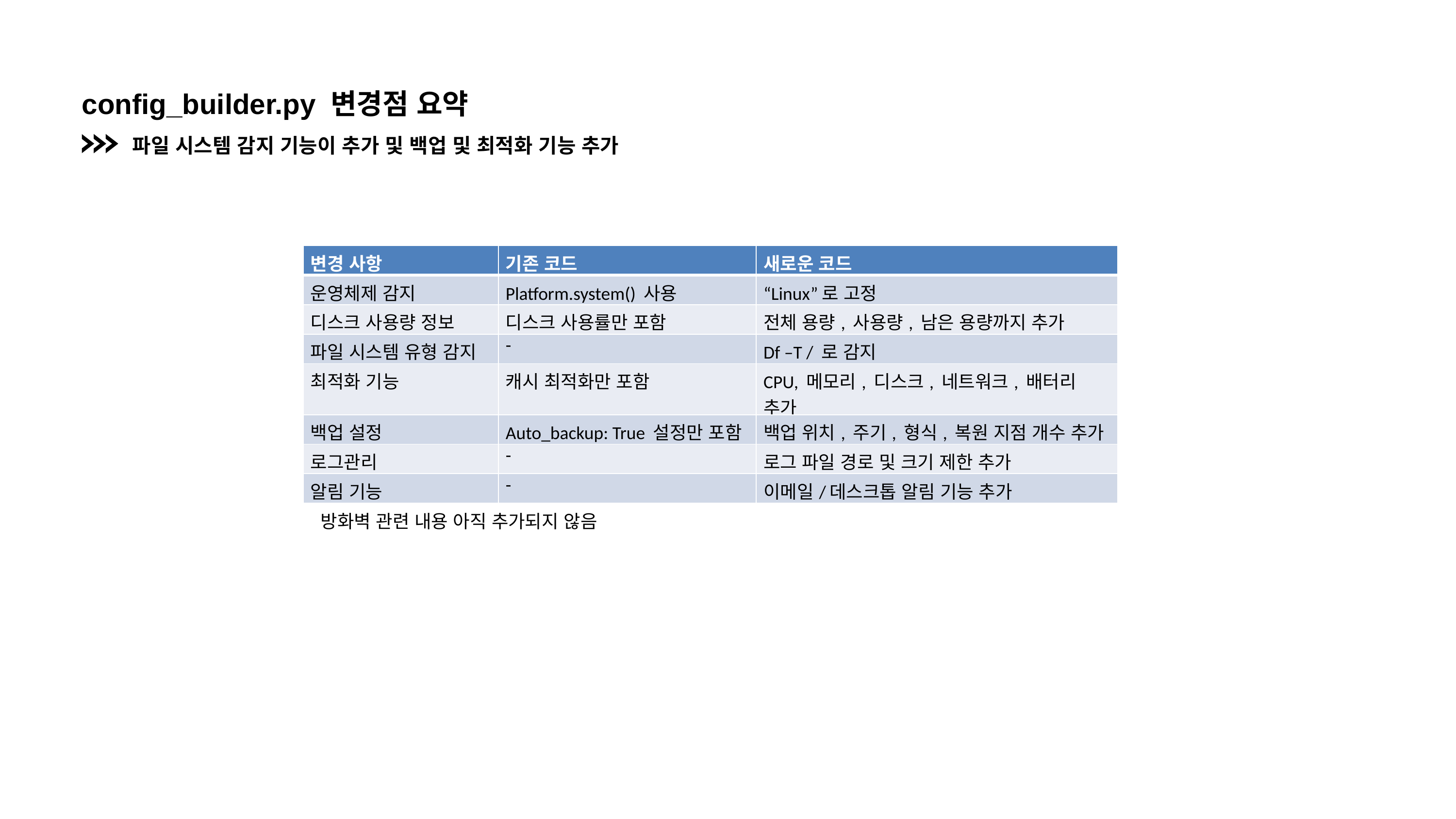

config_builder.py 변경점 요약
파일 시스템 감지 기능이 추가 및 백업 및 최적화 기능 추가

| 변경 사항 | 기존 코드 | 새로운 코드 |
| --- | --- | --- |
| 운영체제 감지 | Platform.system() 사용 | “Linux”로 고정 |
| 디스크 사용량 정보 | 디스크 사용률만 포함 | 전체 용량, 사용량, 남은 용량까지 추가 |
| 파일 시스템 유형 감지 | - | Df –T / 로 감지 |
| 최적화 기능 | 캐시 최적화만 포함 | CPU, 메모리, 디스크, 네트워크, 배터리 추가 |
| 백업 설정 | Auto\_backup: True 설정만 포함 | 백업 위치, 주기, 형식, 복원 지점 개수 추가 |
| 로그관리 | - | 로그 파일 경로 및 크기 제한 추가 |
| 알림 기능 | - | 이메일/데스크톱 알림 기능 추가 |
방화벽 관련 내용 아직 추가되지 않음